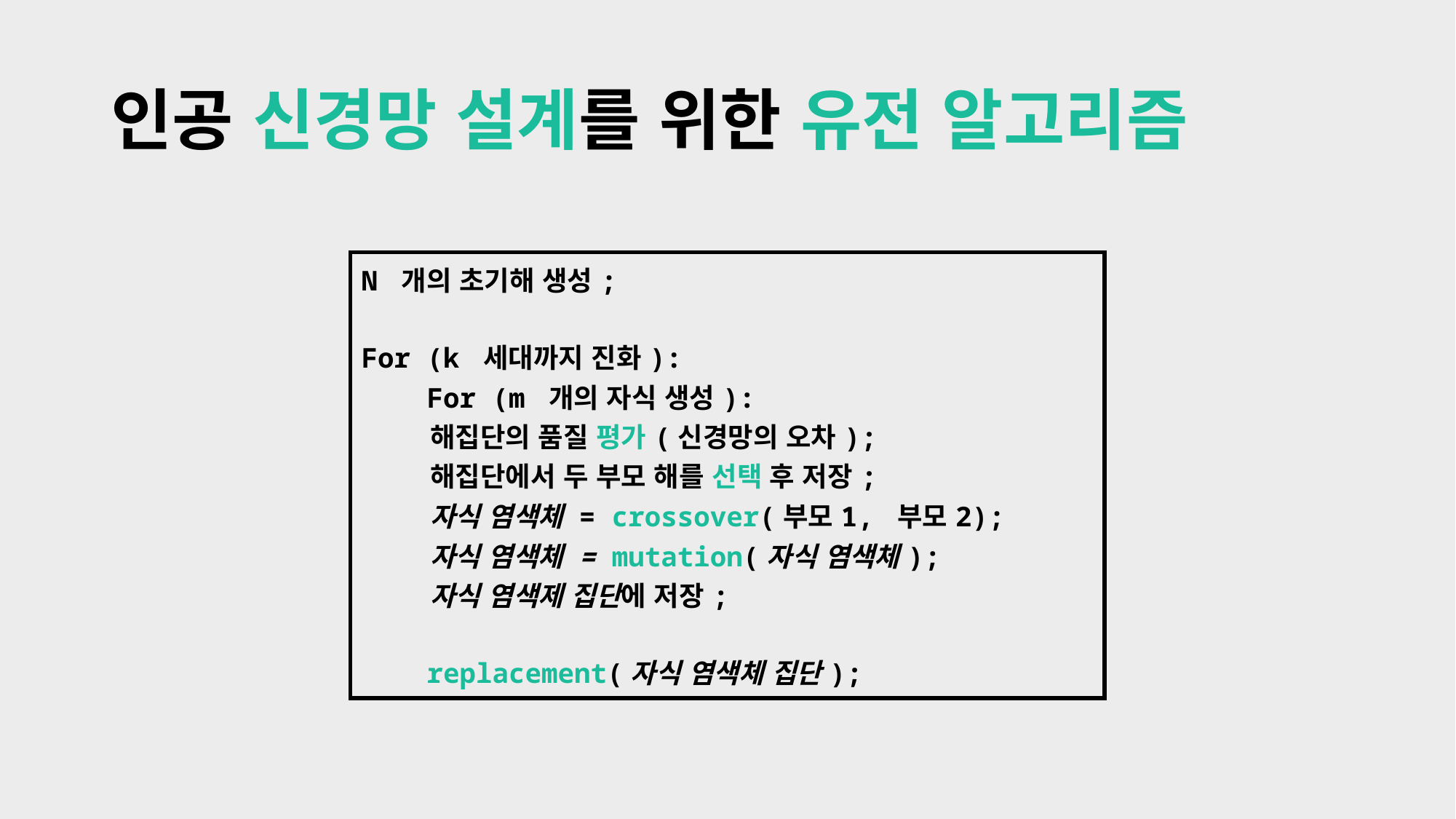

# 인공 신경망 설계를 위한 유전 알고리즘
| N 개의 초기해 생성; For (k 세대까지 진화): For (m 개의 자식 생성): 해집단의 품질 평가(신경망의 오차); 해집단에서 두 부모 해를 선택 후 저장; 자식 염색체 = crossover(부모1, 부모2); 자식 염색체 = mutation(자식 염색체); 자식 염색제 집단에 저장; replacement(자식 염색체 집단); |
| --- |